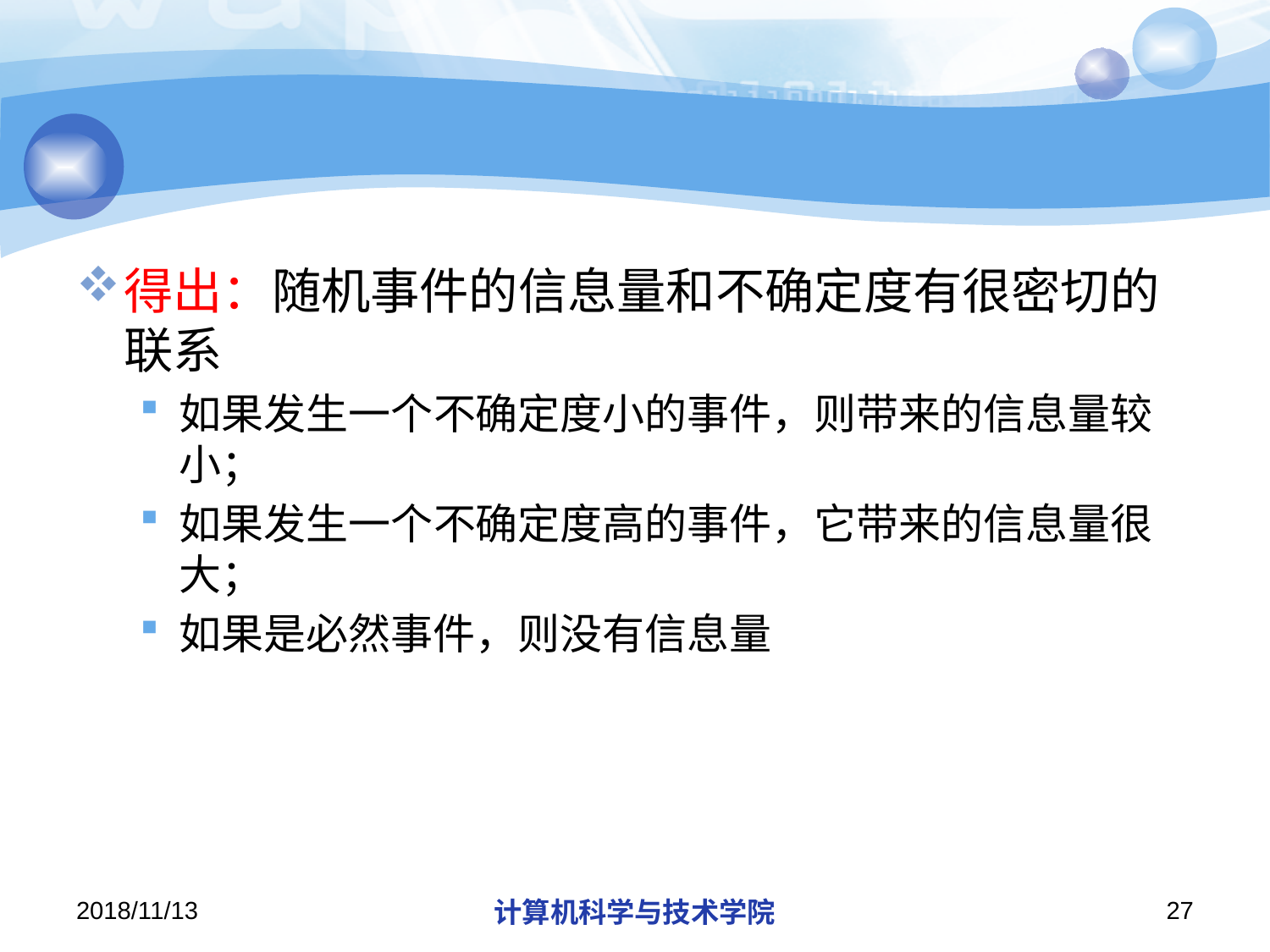

#
得出：随机事件的信息量和不确定度有很密切的联系
如果发生一个不确定度小的事件，则带来的信息量较小；
如果发生一个不确定度高的事件，它带来的信息量很大；
如果是必然事件，则没有信息量

2018/11/13
计算机科学与技术学院
27